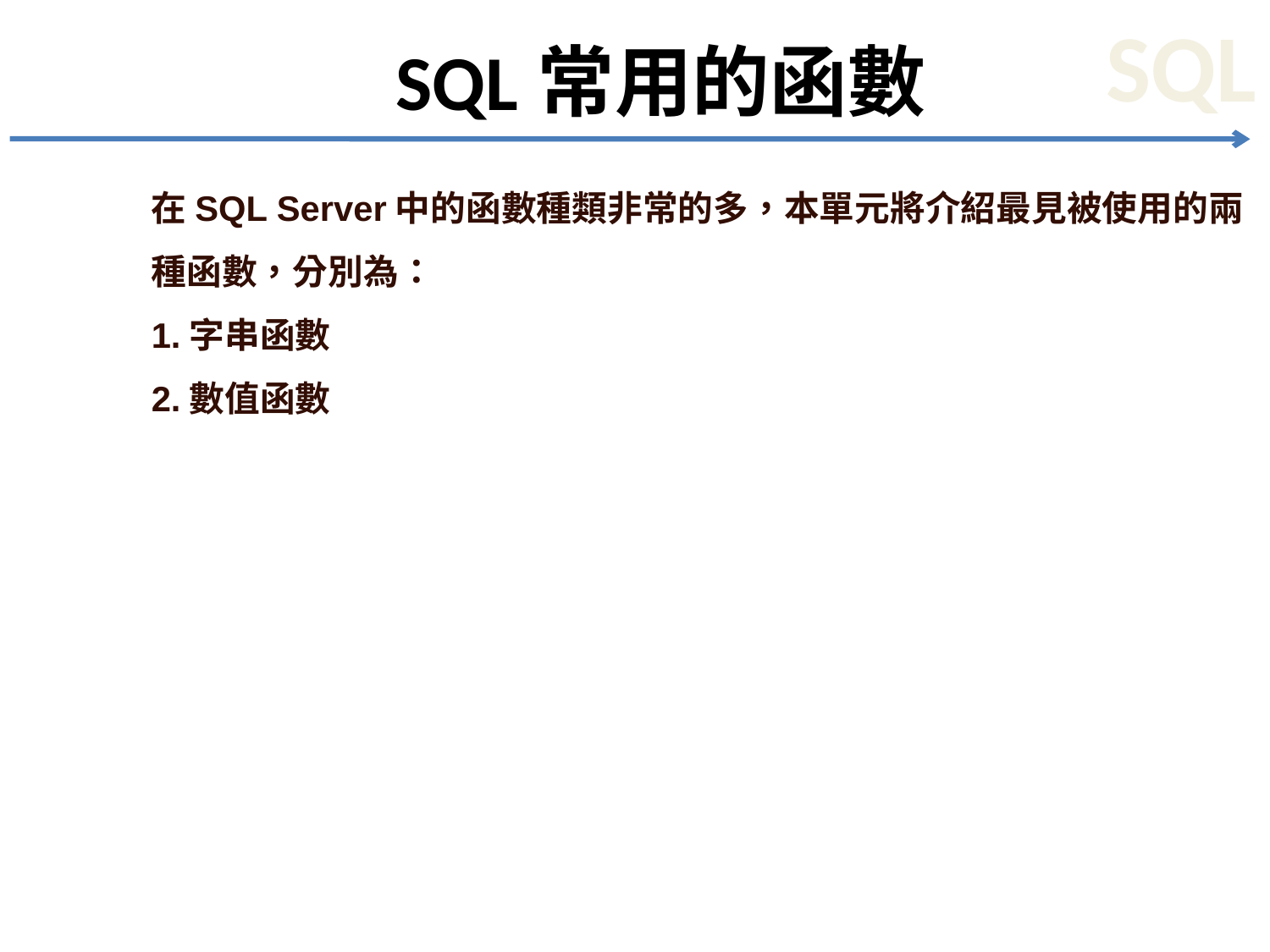

# SQL常用的函數
在SQL Server中的函數種類非常的多，本單元將介紹最見被使用的兩種函數，分別為：
1.字串函數
2.數值函數